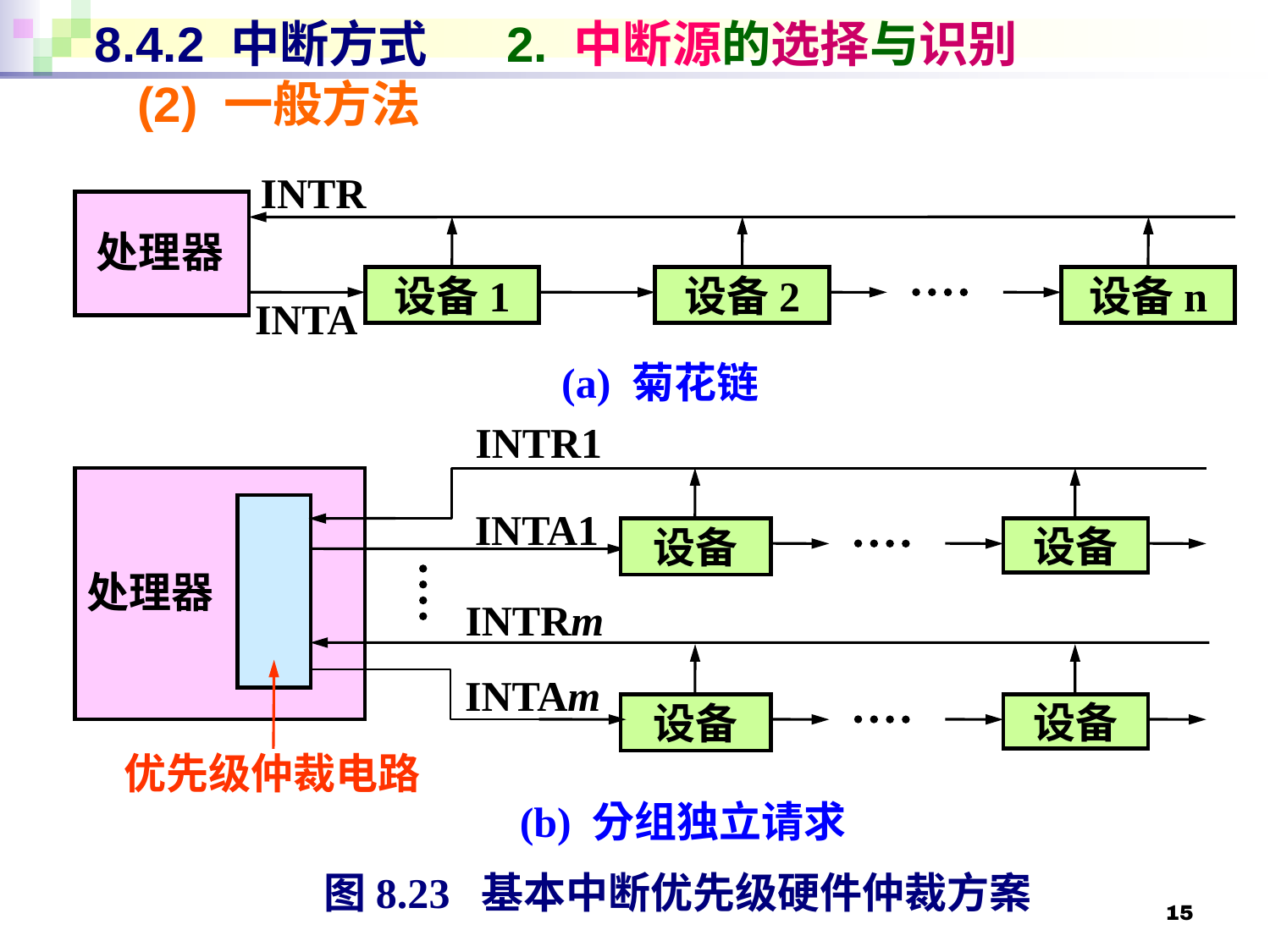

# 8.4.2 中断方式      2. 中断源的选择与识别
(2) 一般方法
INTR

处理器

设备1
设备2
设备n
INTA

(a) 菊花链
INTR1

INTA1

设备
设备

处理器

INTRm

INTAm
设备
设备

优先级仲裁电路
(b) 分组独立请求
图8.23  基本中断优先级硬件仲裁方案
15